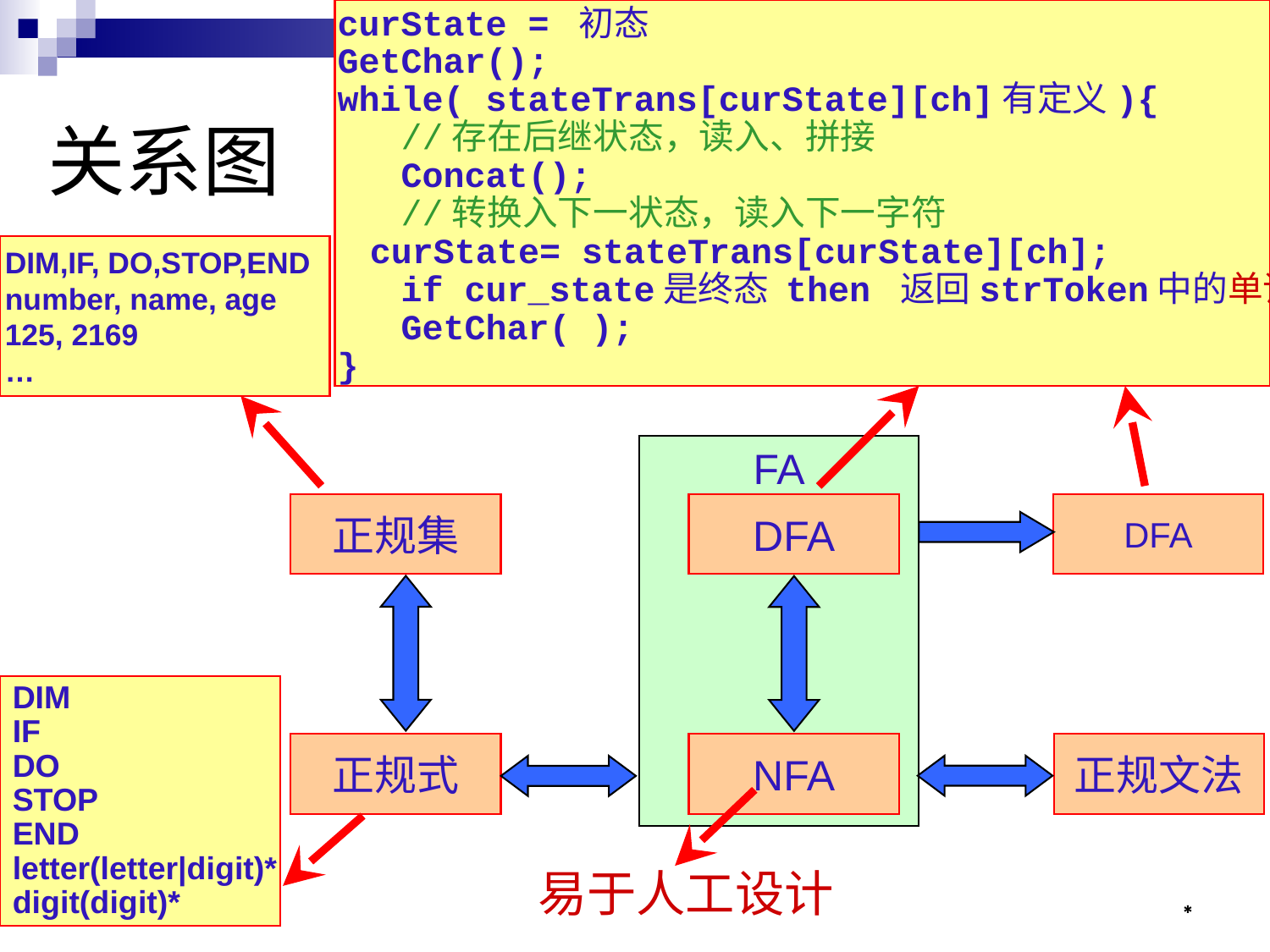

curState = 初态
GetChar();
while( stateTrans[curState][ch]有定义){
   //存在后继状态，读入、拼接
   Concat();
   //转换入下一状态，读入下一字符
   curState= stateTrans[curState][ch];
   if cur_state是终态 then 返回strToken中的单词
   GetChar( );
}
# 关系图
DIM,IF, DO,STOP,END
number, name, age
125, 2169
…

FA
正规集
DFA
DFA

DIM
IF
DO
STOP
END
letter(letter|digit)*
digit(digit)*
正规文法
正规式
NFA

易于人工设计
*